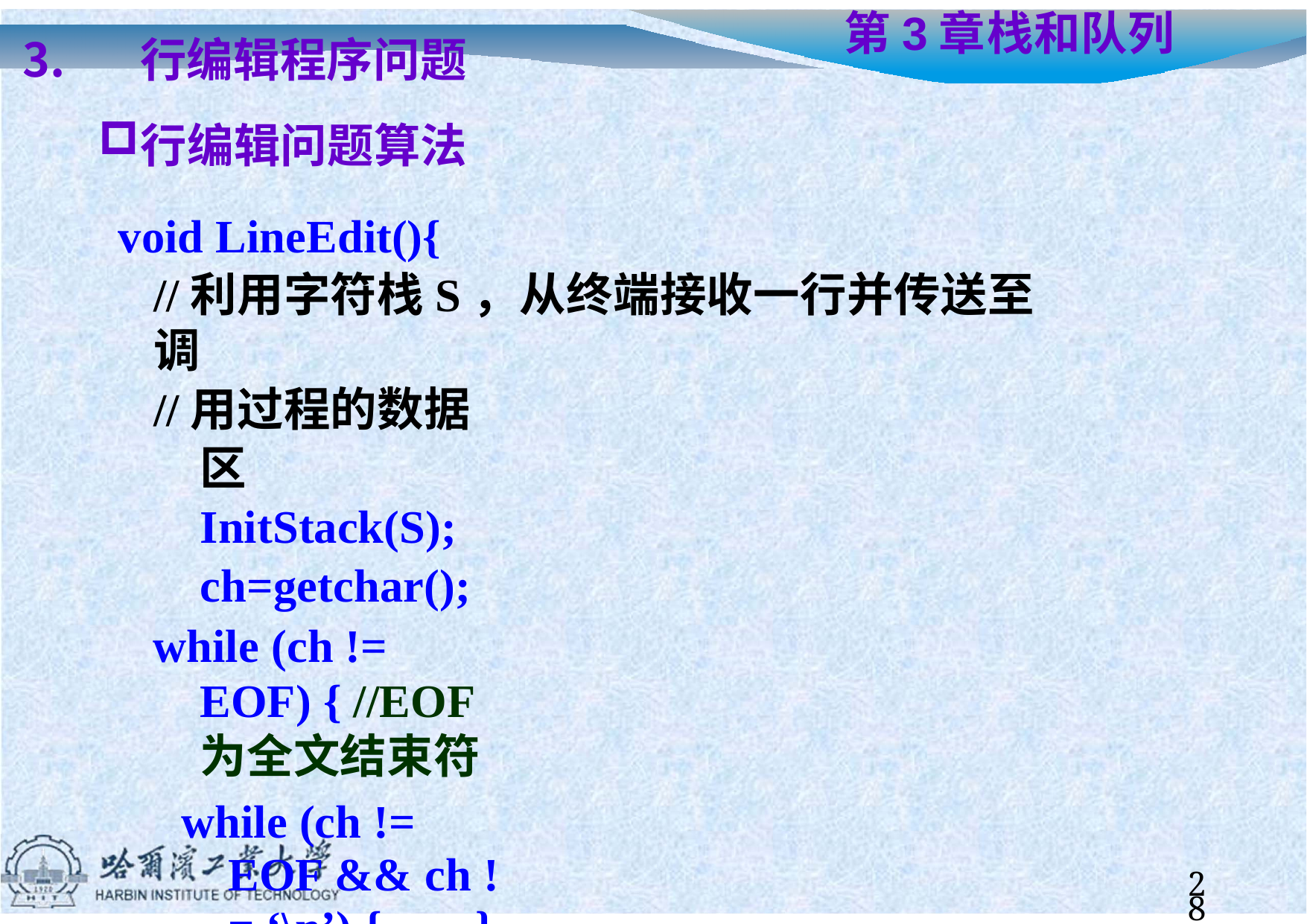

行编辑程序问题
行编辑问题算法
# 第3章	栈和队列

void LineEdit(){
//利用字符栈S，从终端接收一行并传送至调
//用过程的数据区  InitStack(S);  ch=getchar();
while (ch != EOF) { //EOF为全文结束符
while (ch != EOF && ch != ‘\n’) {……}
………….
DestroyStack(S);
}

28